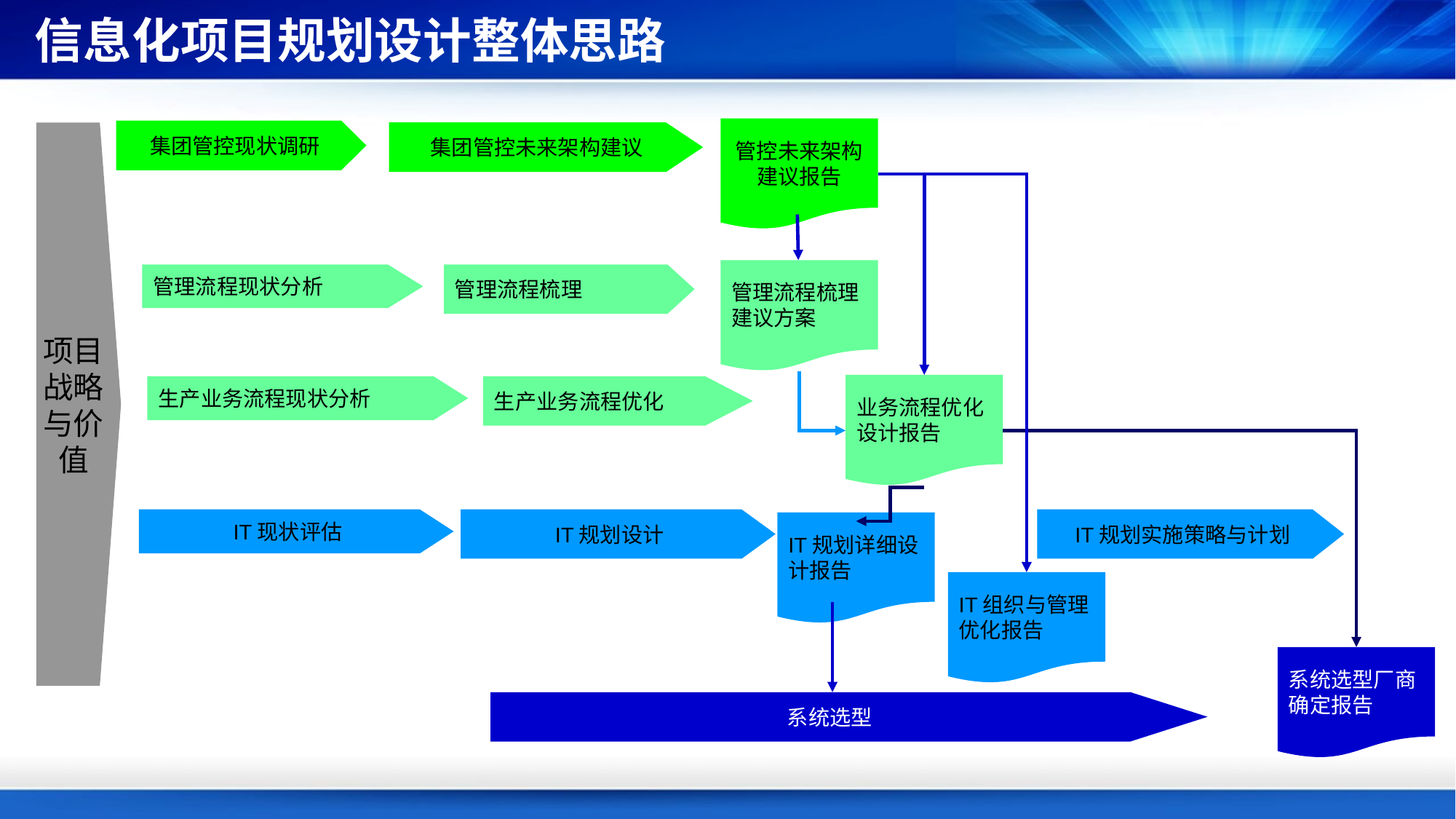

信息化项目规划设计整体思路
管控未来架构建议报告
集团管控现状调研
集团管控未来架构建议
项目战略与价值

管理流程梳理建议方案
管理流程梳理
管理流程现状分析
业务流程优化设计报告
生产业务流程优化
生产业务流程现状分析
IT现状评估
IT规划设计
IT规划实施策略与计划
IT规划详细设计报告
IT组织与管理优化报告
系统选型厂商确定报告
系统选型